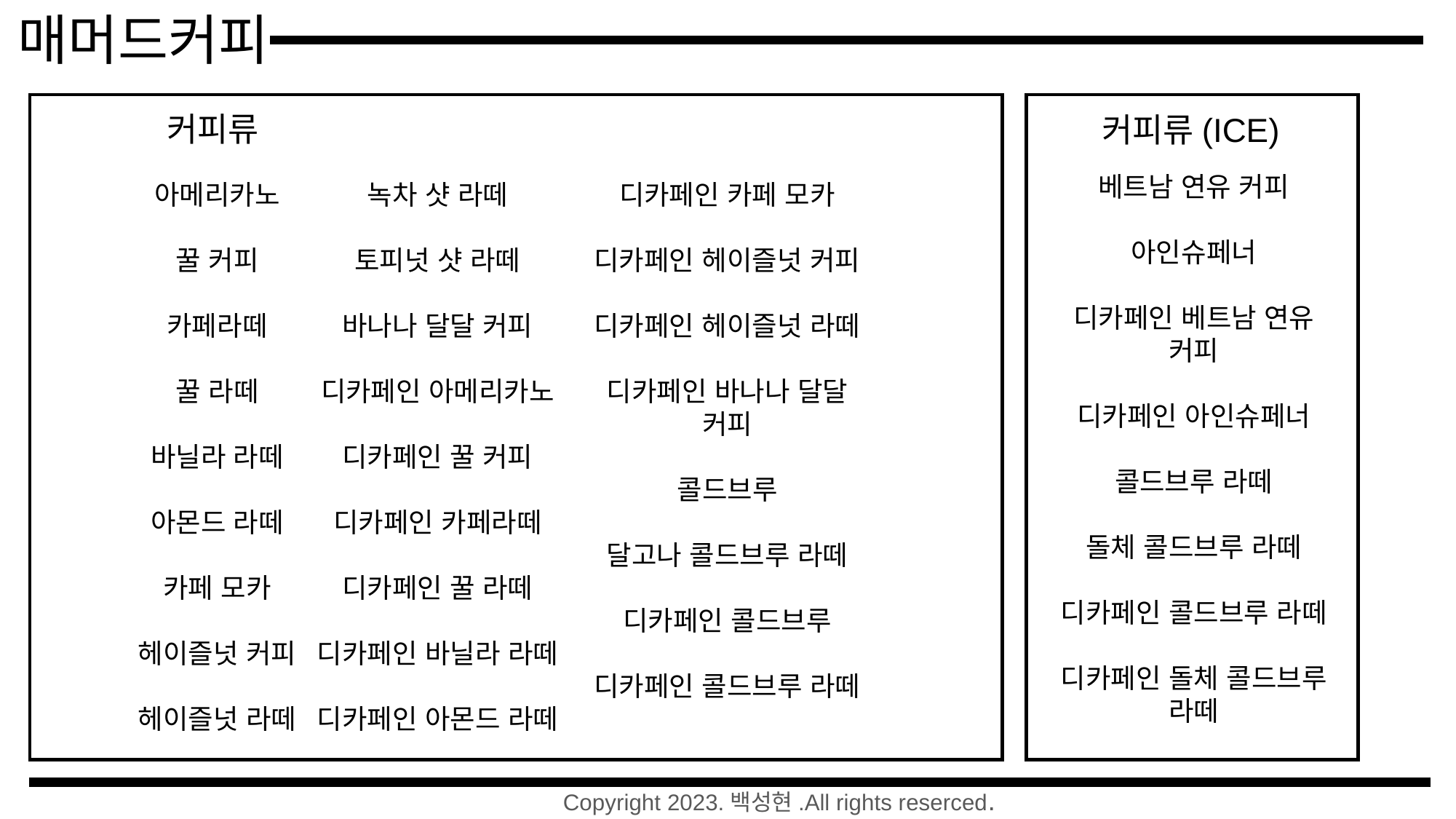

매머드커피

커피류
커피류(ICE)
베트남 연유 커피

아인슈페너

디카페인 베트남 연유 커피

디카페인 아인슈페너

콜드브루 라떼

돌체 콜드브루 라떼

디카페인 콜드브루 라떼

디카페인 돌체 콜드브루 라떼
아메리카노

꿀 커피

카페라떼

꿀 라떼

바닐라 라떼

아몬드 라떼

카페 모카

헤이즐넛 커피

헤이즐넛 라떼
녹차 샷 라떼

토피넛 샷 라떼

바나나 달달 커피

디카페인 아메리카노

디카페인 꿀 커피

디카페인 카페라떼

디카페인 꿀 라떼

디카페인 바닐라 라떼

디카페인 아몬드 라떼
디카페인 카페 모카

디카페인 헤이즐넛 커피

디카페인 헤이즐넛 라떼

디카페인 바나나 달달 커피

콜드브루

달고나 콜드브루 라떼

디카페인 콜드브루

디카페인 콜드브루 라떼

Copyright 2023.백성현.All rights reserced.